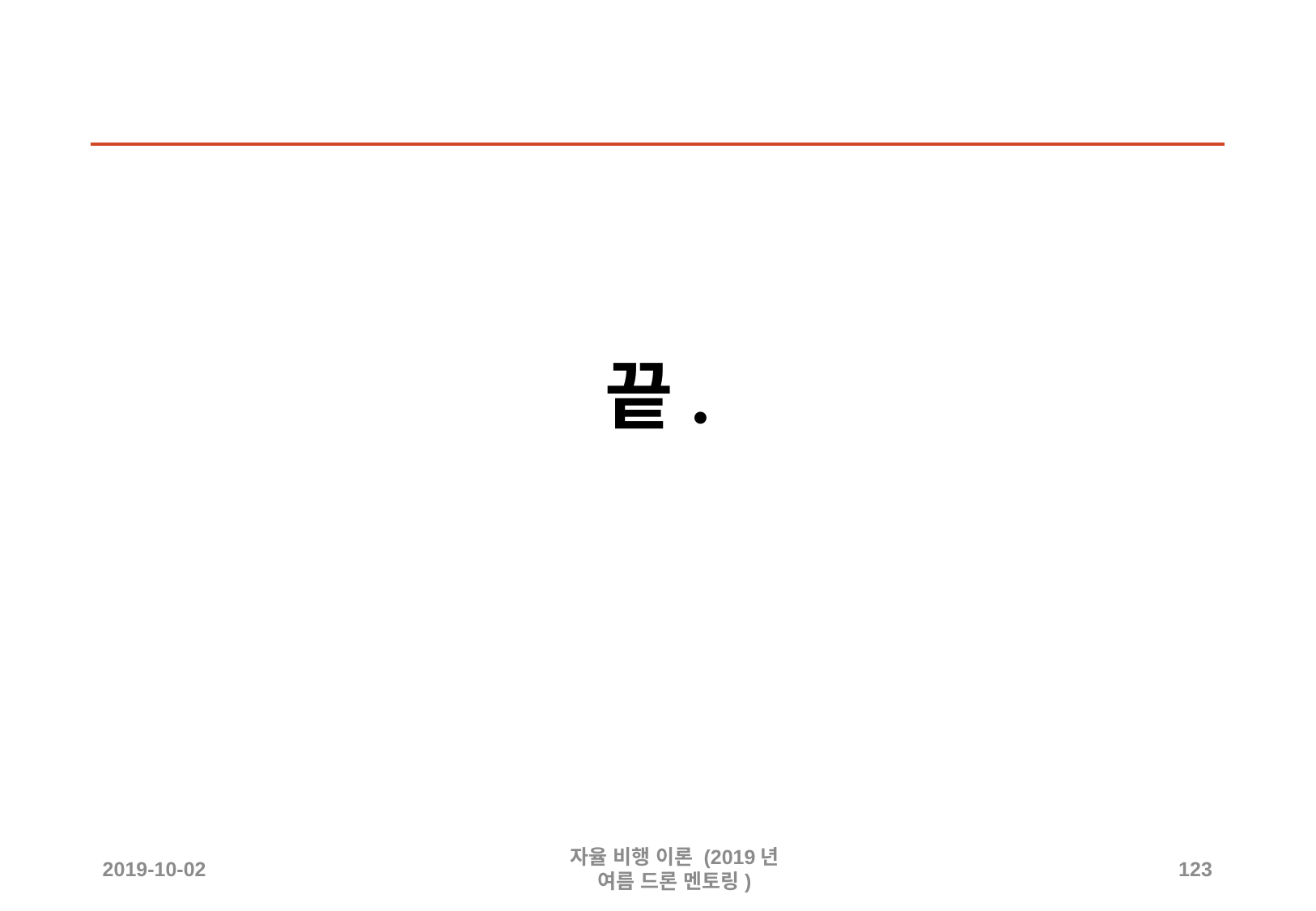

# 끝.
2019-10-02
자율 비행 이론 (2019년 여름 드론 멘토링)
123